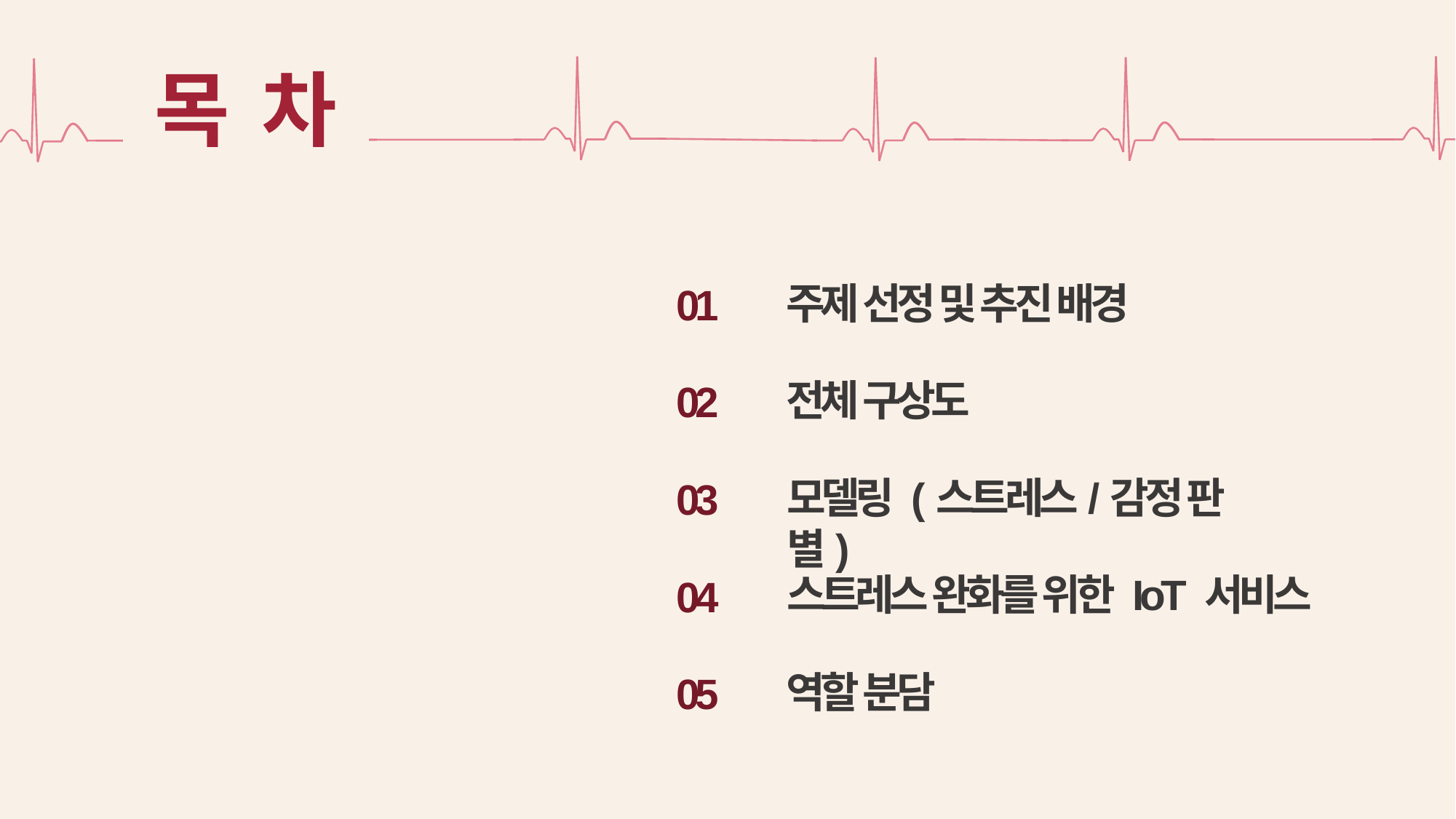

목  차

주제 선정 및 추진 배경
01
전체 구상도
02
모델링 (스트레스/감정 판별)
03
스트레스 완화를 위한 IoT 서비스
04
역할 분담
05